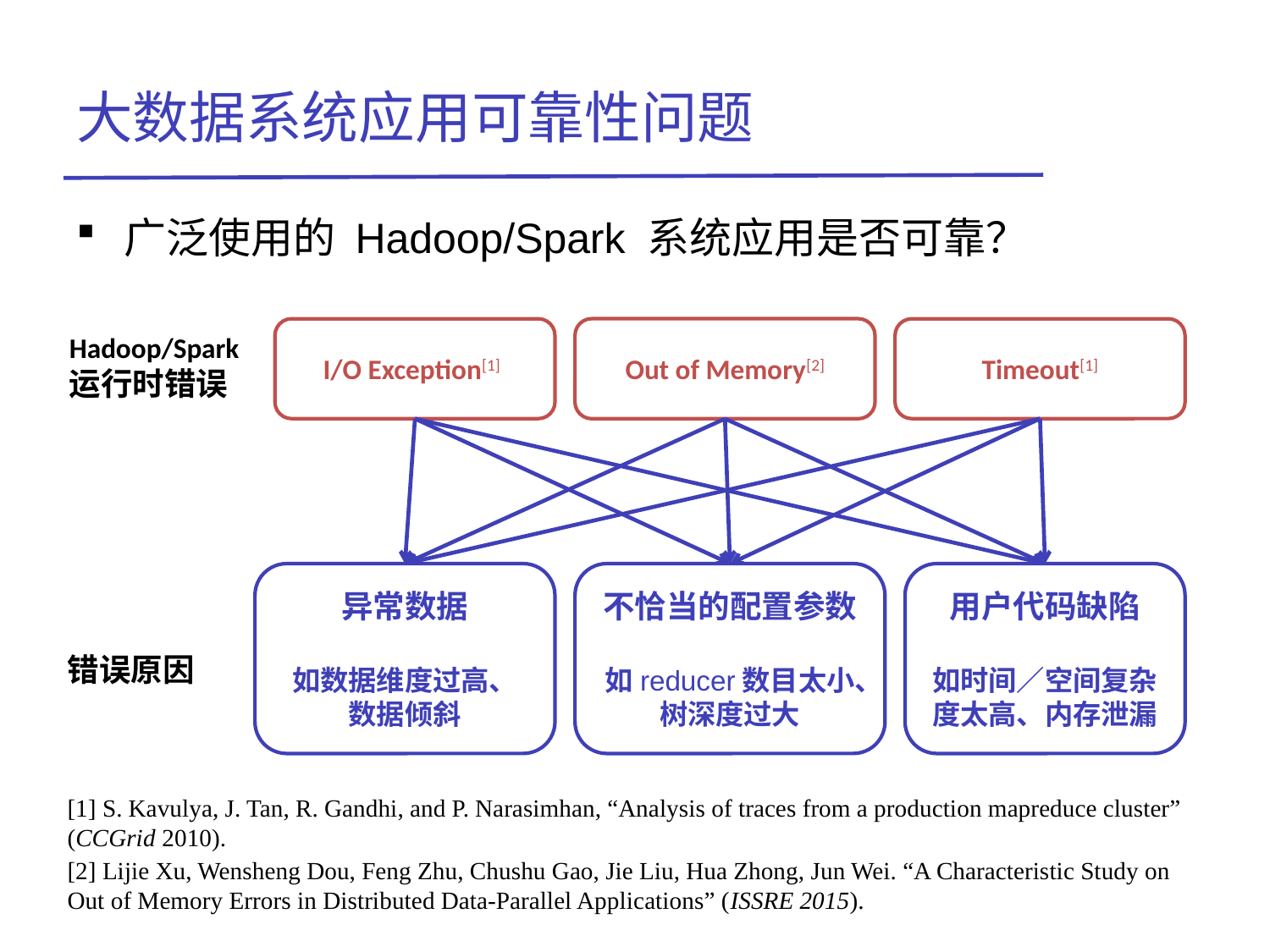

# 大数据系统应用可靠性问题
广泛使用的 Hadoop/Spark 系统应用是否可靠？
Out of Memory[2]
I/O Exception[1]
Timeout[1]
Hadoop/Spark
运行时错误

异常数据

如数据维度过高、
数据倾斜
不恰当的配置参数

如reducer数目太小、树深度过大
用户代码缺陷

如时间／空间复杂度太高、内存泄漏
错误原因
[1] S. Kavulya, J. Tan, R. Gandhi, and P. Narasimhan, “Analysis of traces from a production mapreduce cluster” (CCGrid 2010).
[2] Lijie Xu, Wensheng Dou, Feng Zhu, Chushu Gao, Jie Liu, Hua Zhong, Jun Wei. “A Characteristic Study on Out of Memory Errors in Distributed Data-Parallel Applications” (ISSRE 2015).